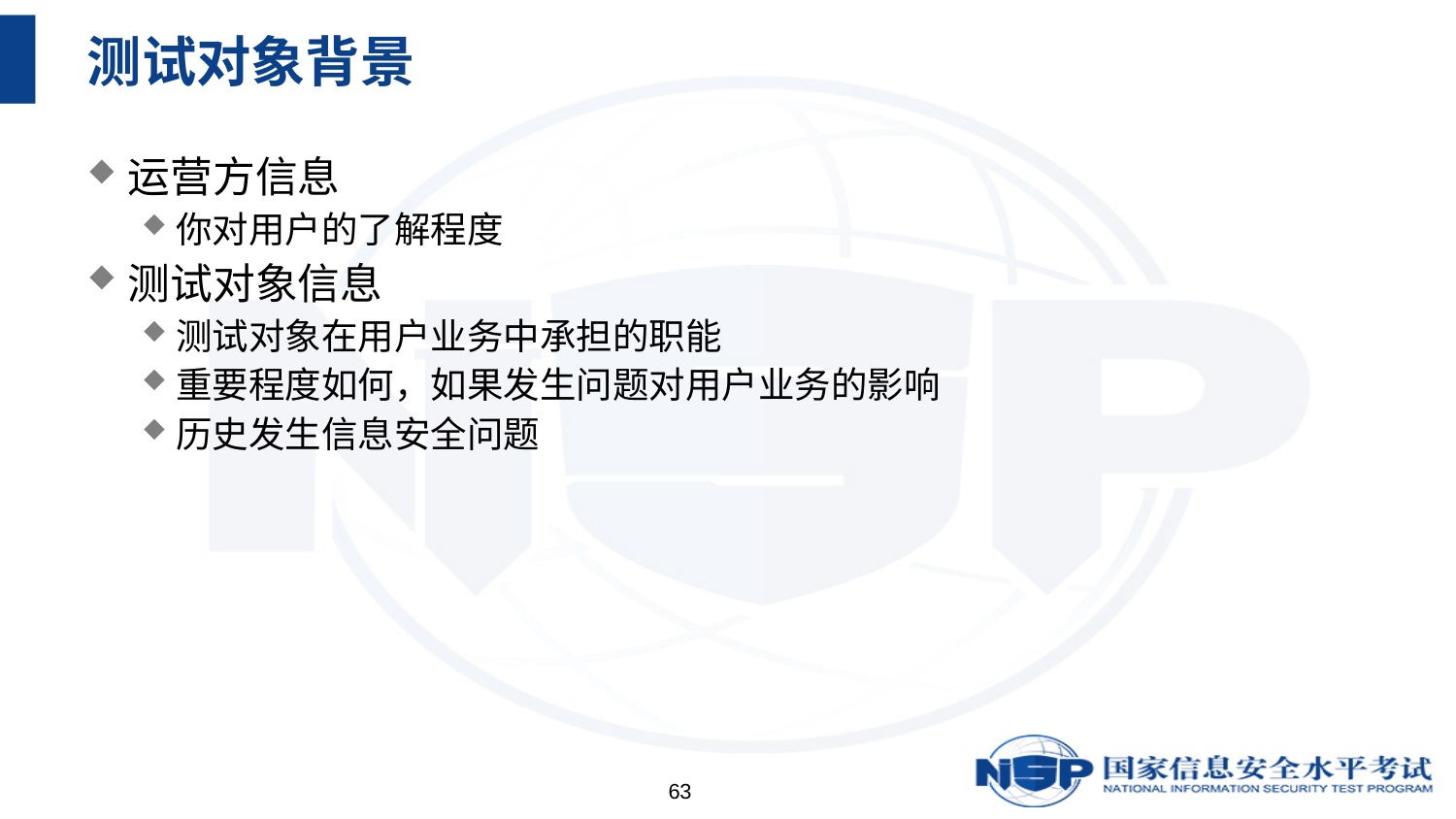

# 测试对象背景
运营方信息
你对用户的了解程度
测试对象信息
测试对象在用户业务中承担的职能
重要程度如何，如果发生问题对用户业务的影响
历史发生信息安全问题